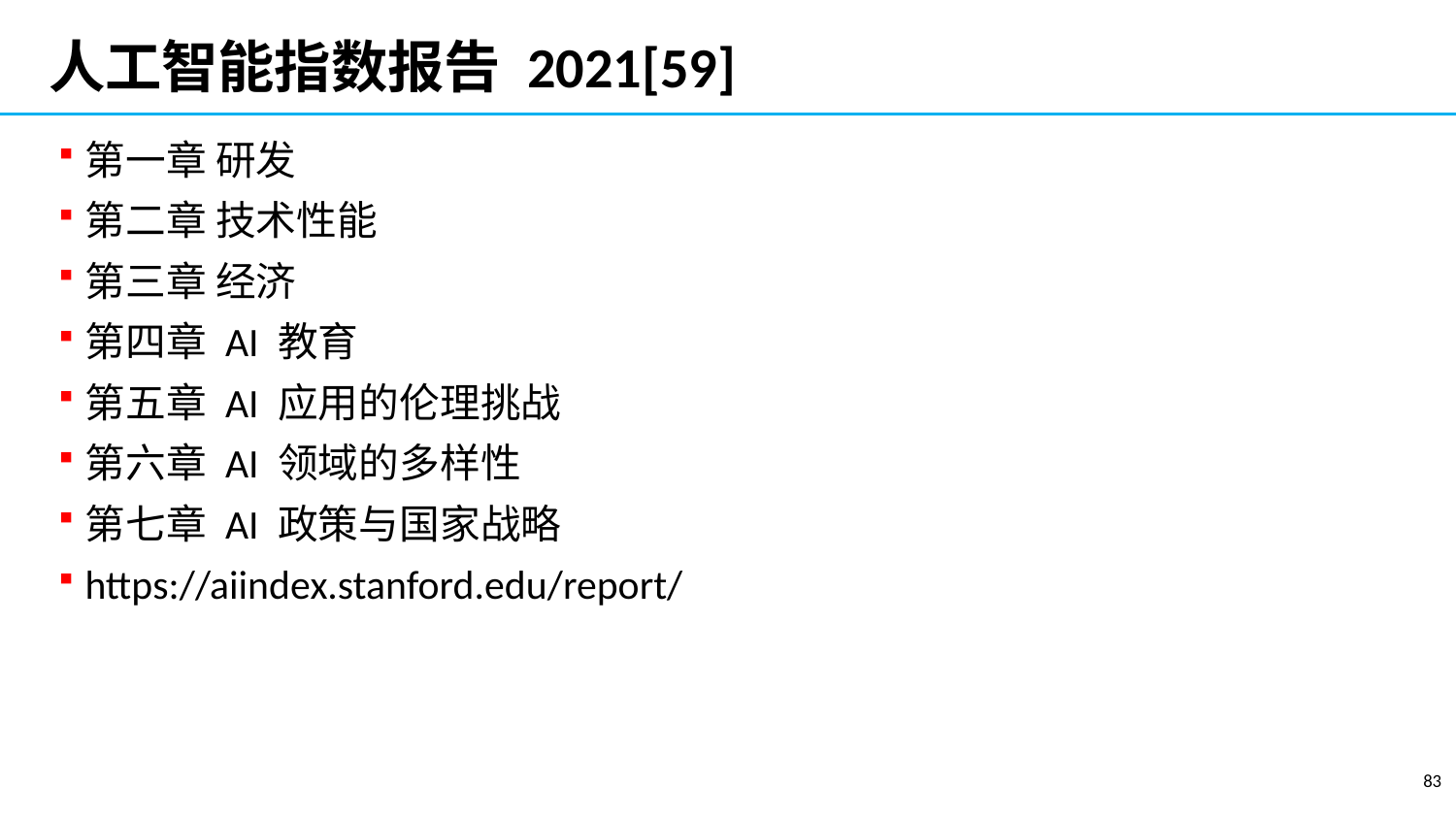

# 人工智能指数报告 2021[59]

第一章 研发
第二章 技术性能
第三章 经济
第四章 AI 教育
第五章 AI 应用的伦理挑战
第六章 AI 领域的多样性
第七章 AI 政策与国家战略
https://aiindex.stanford.edu/report/

83